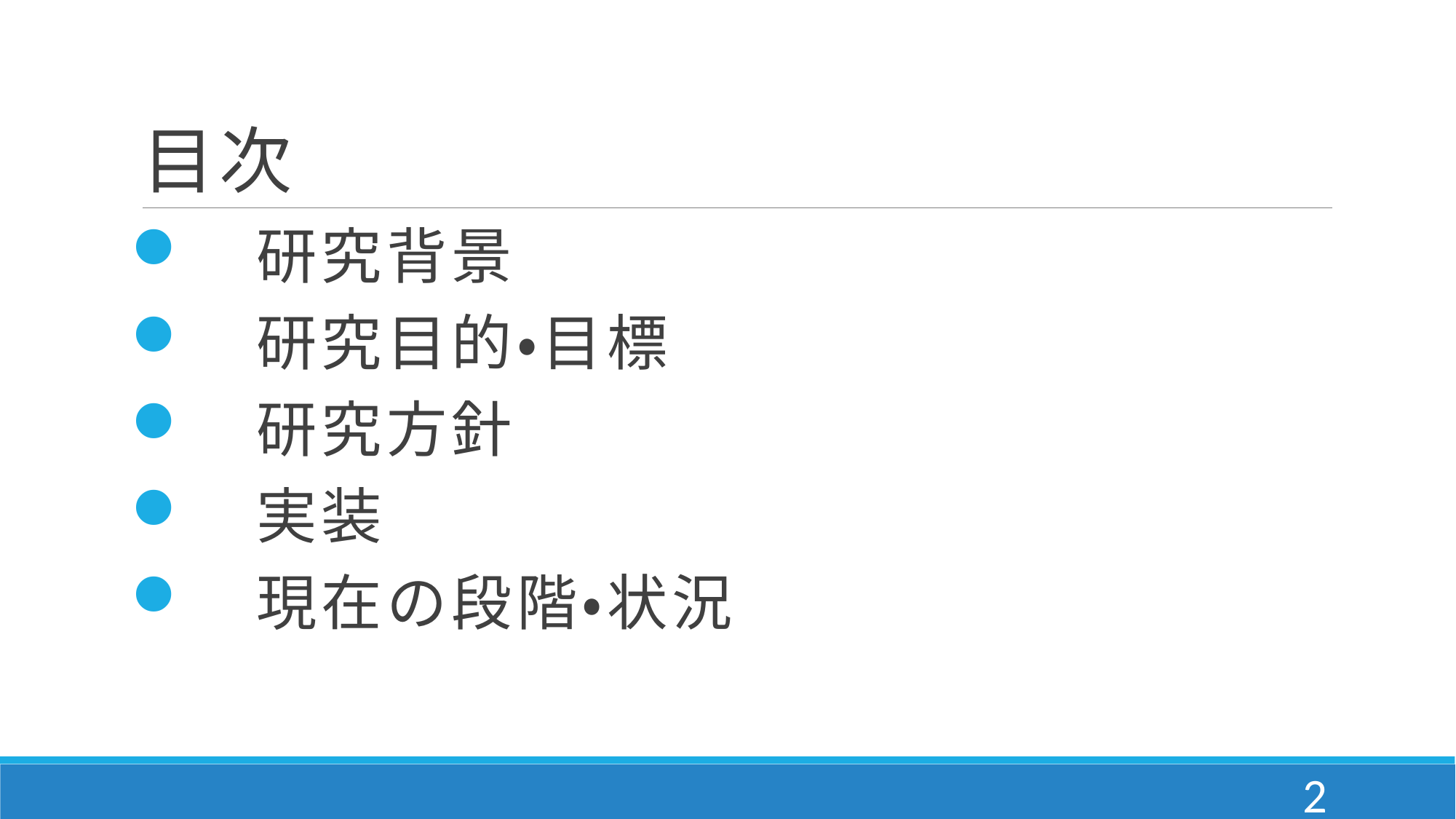

# 目次
　研究背景
　研究目的・目標
　研究方針
　実装
　現在の段階・状況
2